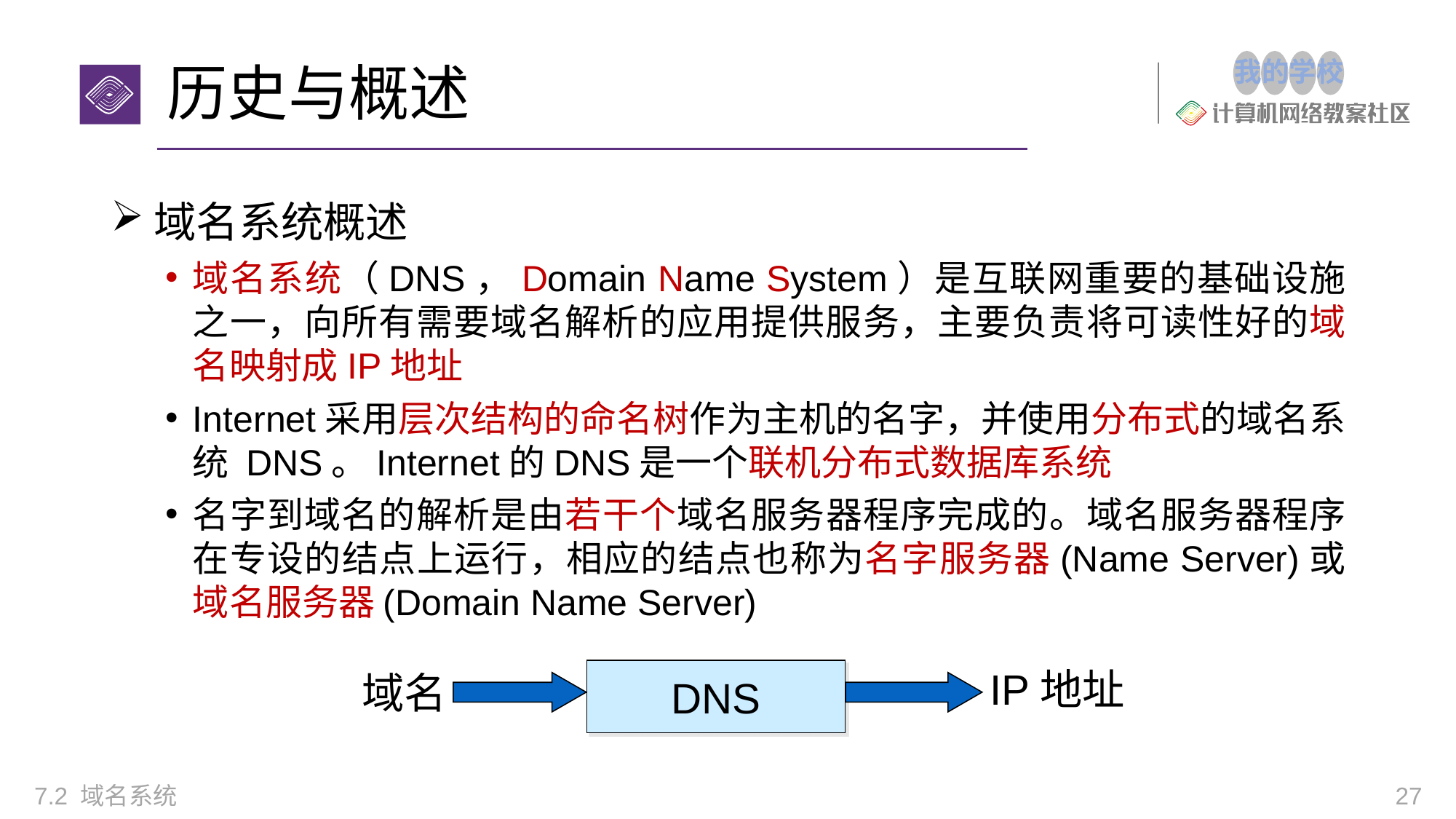

# 历史与概述

域名系统概述
域名系统（DNS，Domain Name System）是互联网重要的基础设施之一，向所有需要域名解析的应用提供服务，主要负责将可读性好的域名映射成IP地址
Internet采用层次结构的命名树作为主机的名字，并使用分布式的域名系统 DNS。Internet的DNS是一个联机分布式数据库系统
名字到域名的解析是由若干个域名服务器程序完成的。域名服务器程序在专设的结点上运行，相应的结点也称为名字服务器(Name Server)或域名服务器(Domain Name Server)

IP地址
DNS
域名

7.2 域名系统
27